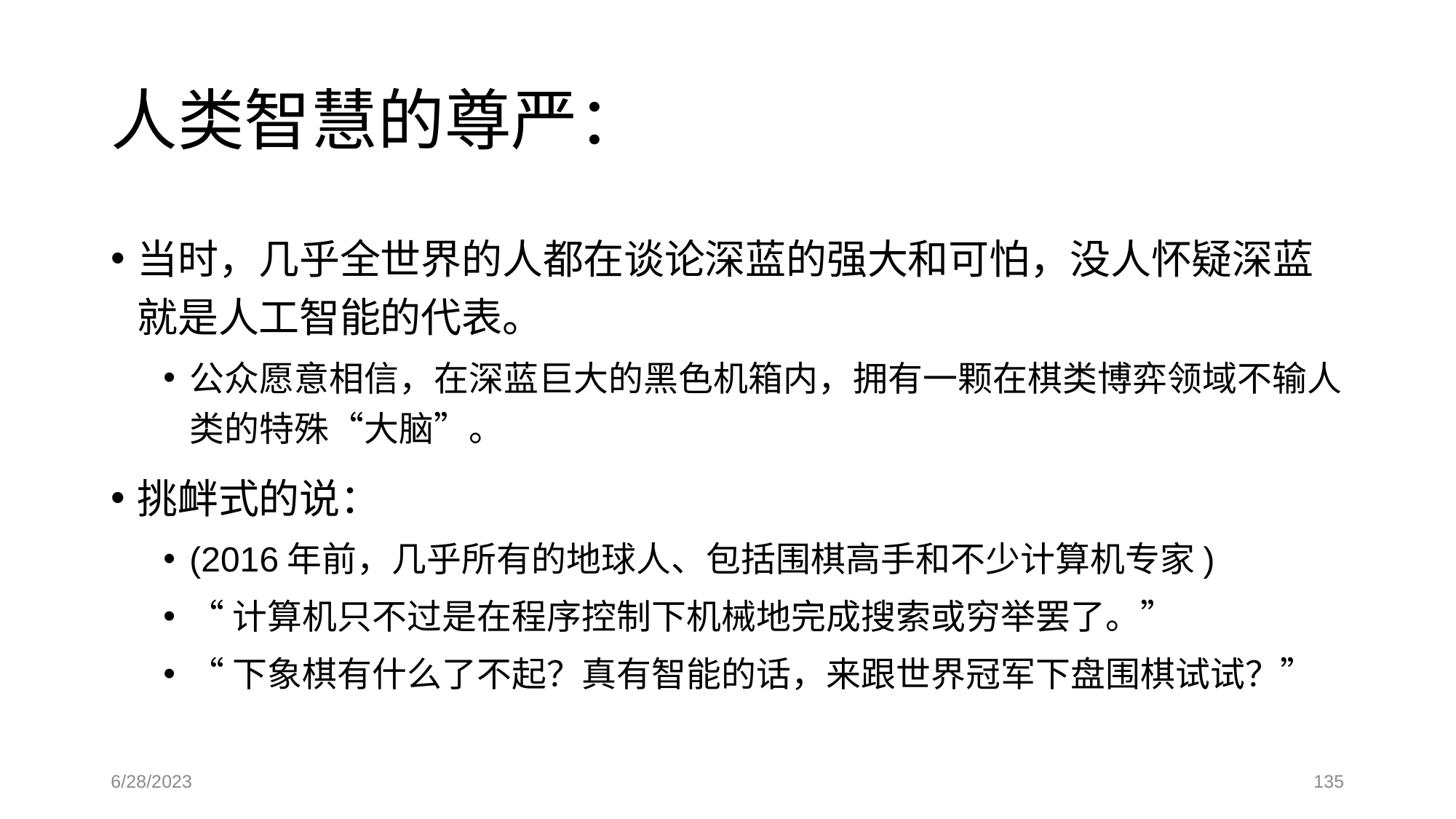

# 人类智慧的尊严：
当时，几乎全世界的人都在谈论深蓝的强大和可怕，没人怀疑深蓝就是人工智能的代表。
公众愿意相信，在深蓝巨大的黑色机箱内，拥有一颗在棋类博弈领域不输人类的特殊“大脑”。
挑衅式的说：
(2016年前，几乎所有的地球人、包括围棋高手和不少计算机专家)
“计算机只不过是在程序控制下机械地完成搜索或穷举罢了。”
“下象棋有什么了不起？真有智能的话，来跟世界冠军下盘围棋试试？”
6/28/2023
135